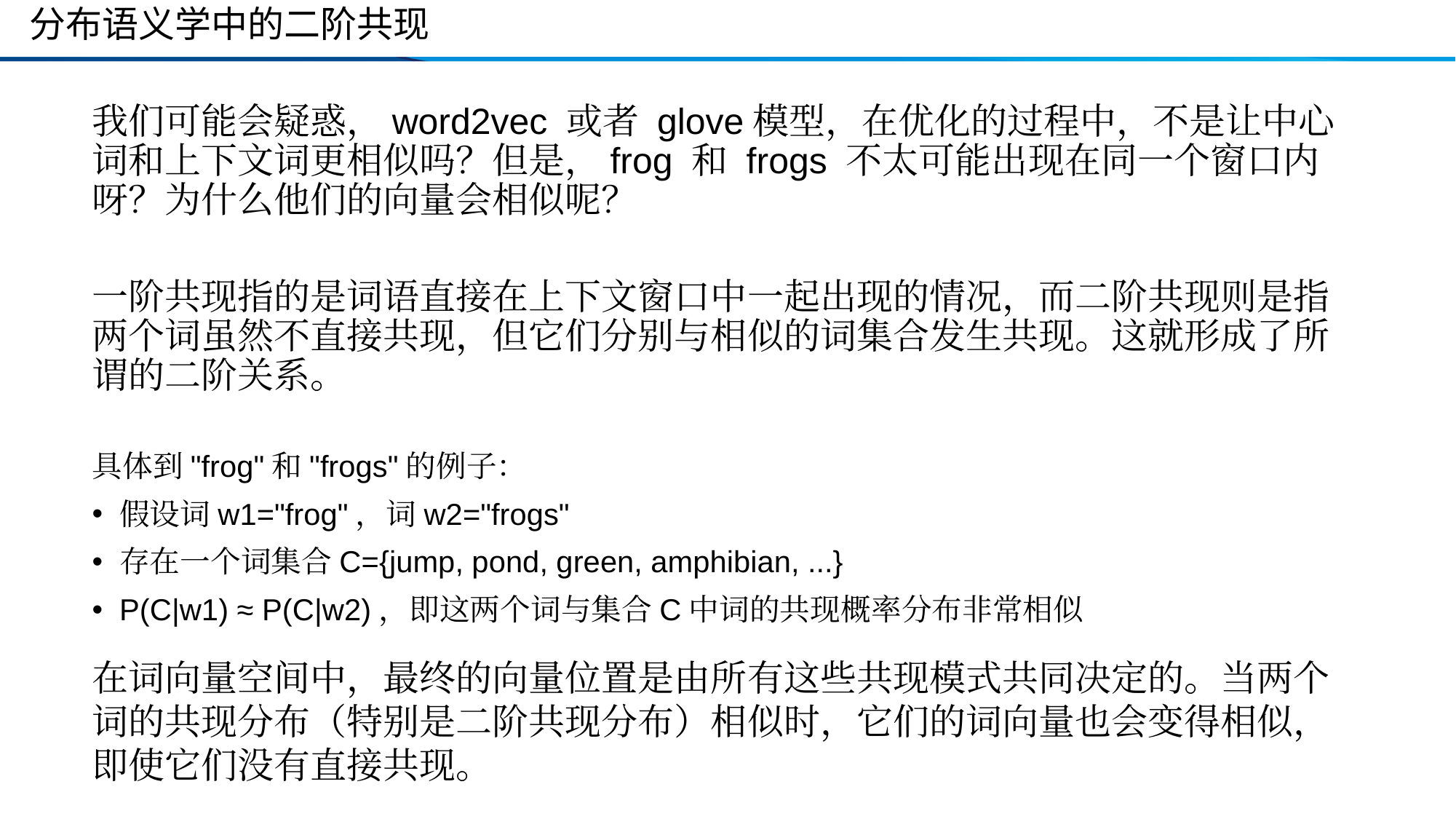

# 分布语义学中的二阶共现
我们可能会疑惑，word2vec 或者 glove模型，在优化的过程中，不是让中心词和上下文词更相似吗？但是，frog 和 frogs 不太可能出现在同一个窗口内呀？为什么他们的向量会相似呢？
一阶共现指的是词语直接在上下文窗口中一起出现的情况，而二阶共现则是指两个词虽然不直接共现，但它们分别与相似的词集合发生共现。这就形成了所谓的二阶关系。
具体到"frog"和"frogs"的例子：
假设词w1="frog"，词w2="frogs"
存在一个词集合C={jump, pond, green, amphibian, ...}
P(C|w1) ≈ P(C|w2)，即这两个词与集合C中词的共现概率分布非常相似
在词向量空间中，最终的向量位置是由所有这些共现模式共同决定的。当两个词的共现分布（特别是二阶共现分布）相似时，它们的词向量也会变得相似，即使它们没有直接共现。